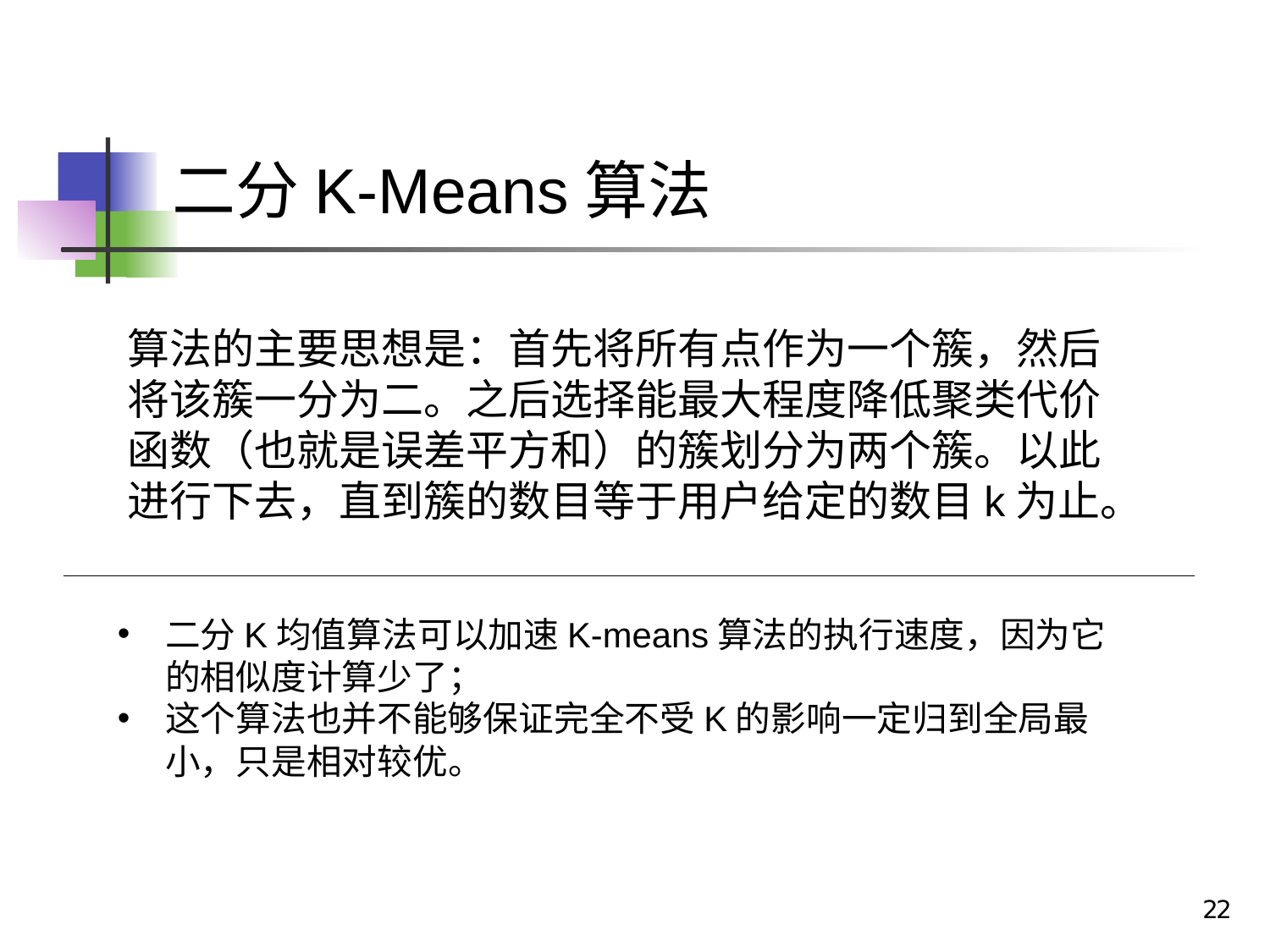

# 二分K-Means算法
算法的主要思想是：首先将所有点作为一个簇，然后将该簇一分为二。之后选择能最大程度降低聚类代价函数（也就是误差平方和）的簇划分为两个簇。以此进行下去，直到簇的数目等于用户给定的数目k为止。
二分K均值算法可以加速K-means算法的执行速度，因为它的相似度计算少了；
这个算法也并不能够保证完全不受K的影响一定归到全局最小，只是相对较优。
22